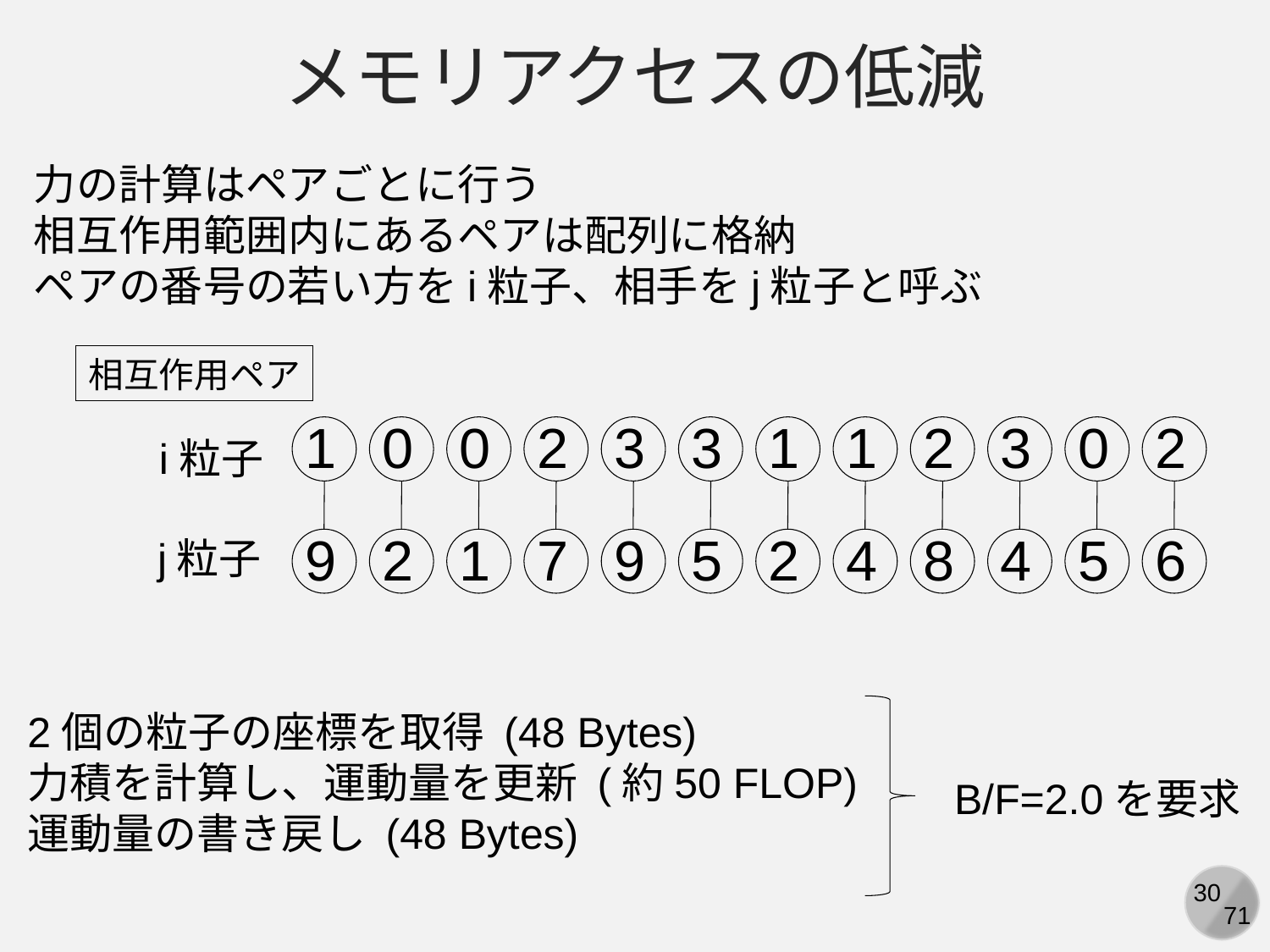

メモリアクセスの低減
力の計算はペアごとに行う
相互作用範囲内にあるペアは配列に格納
ペアの番号の若い方をi粒子、相手をj粒子と呼ぶ
相互作用ペア
1

9

0

2

0

1

2

7

3

9

3

5

1

2

1

4

2

8

3

4

0

5

2

6

i粒子
j粒子

2個の粒子の座標を取得 (48 Bytes)
力積を計算し、運動量を更新 (約50 FLOP)
運動量の書き戻し (48 Bytes)
B/F=2.0を要求